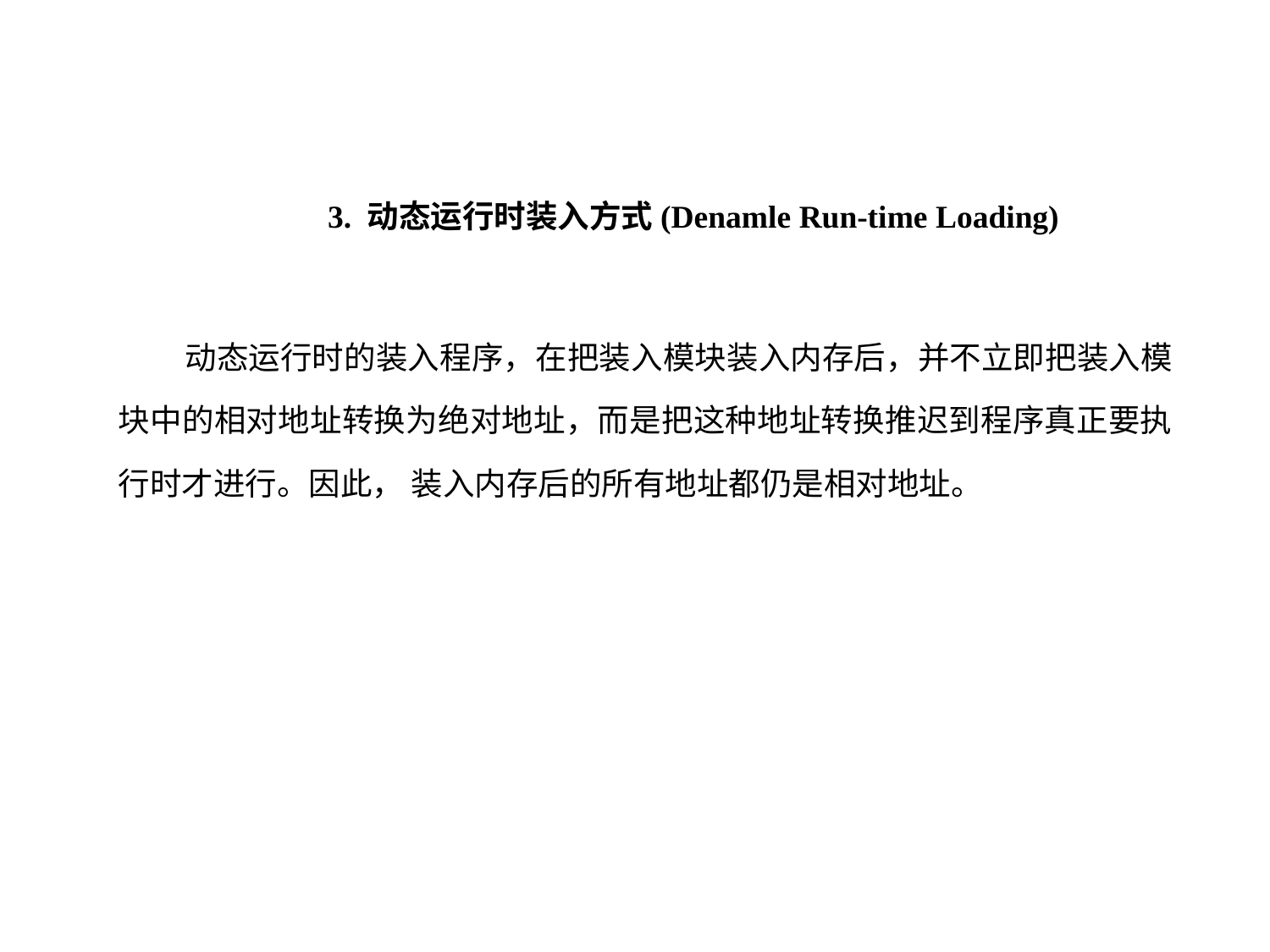

3. 动态运行时装入方式(Denamle Run-time Loading)
        动态运行时的装入程序，在把装入模块装入内存后，并不立即把装入模块中的相对地址转换为绝对地址，而是把这种地址转换推迟到程序真正要执行时才进行。因此， 装入内存后的所有地址都仍是相对地址。